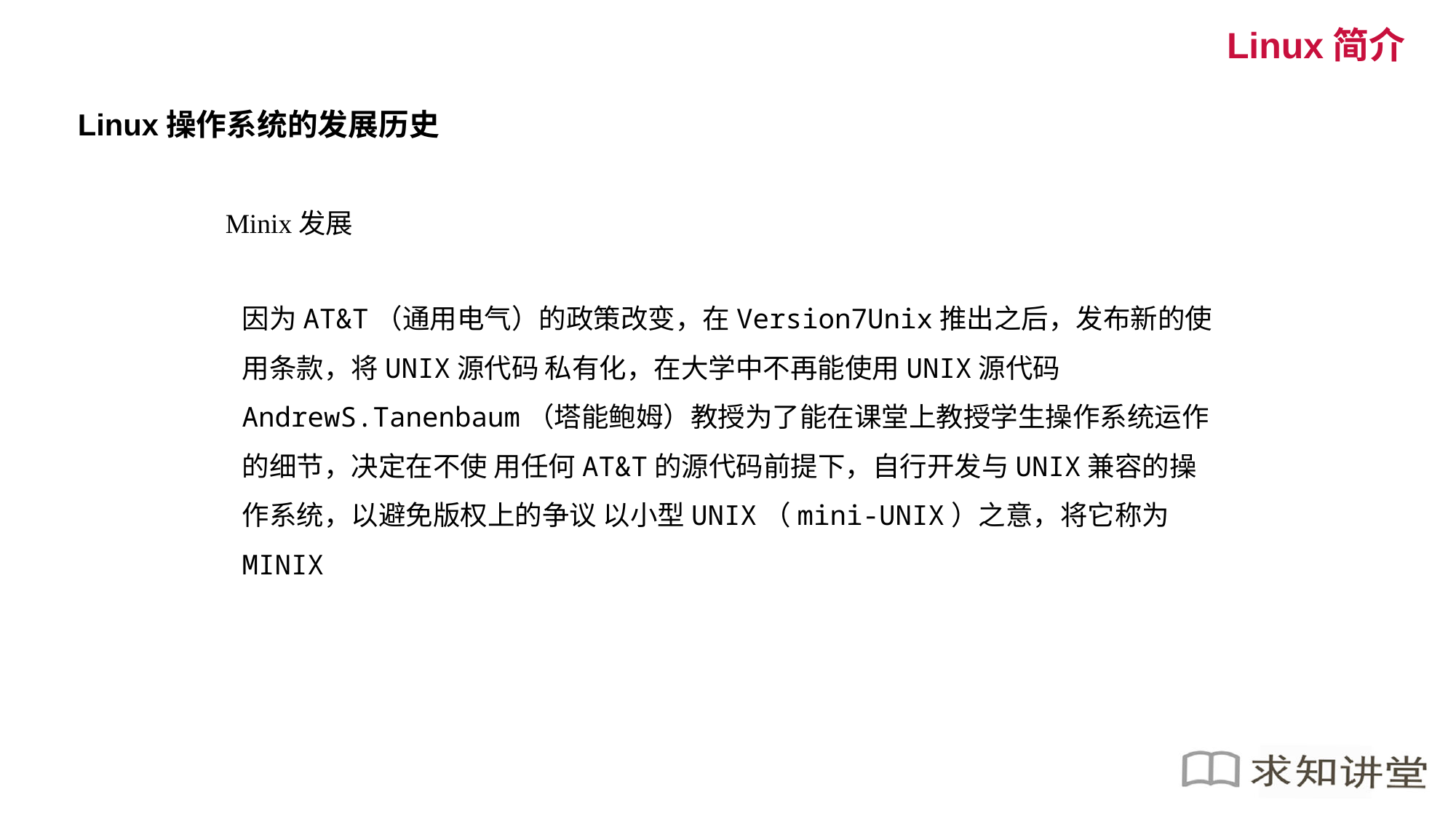

Linux简介
Linux操作系统的发展历史
Minix发展
因为AT&T（通用电气）的政策改变，在Version7Unix推出之后，发布新的使用条款，将UNIX源代码 私有化，在大学中不再能使用UNIX源代码 AndrewS.Tanenbaum（塔能鲍姆）教授为了能在课堂上教授学生操作系统运作的细节，决定在不使 用任何AT&T的源代码前提下，自行开发与UNIX兼容的操作系统，以避免版权上的争议 以小型UNIX（mini-UNIX）之意，将它称为MINIX